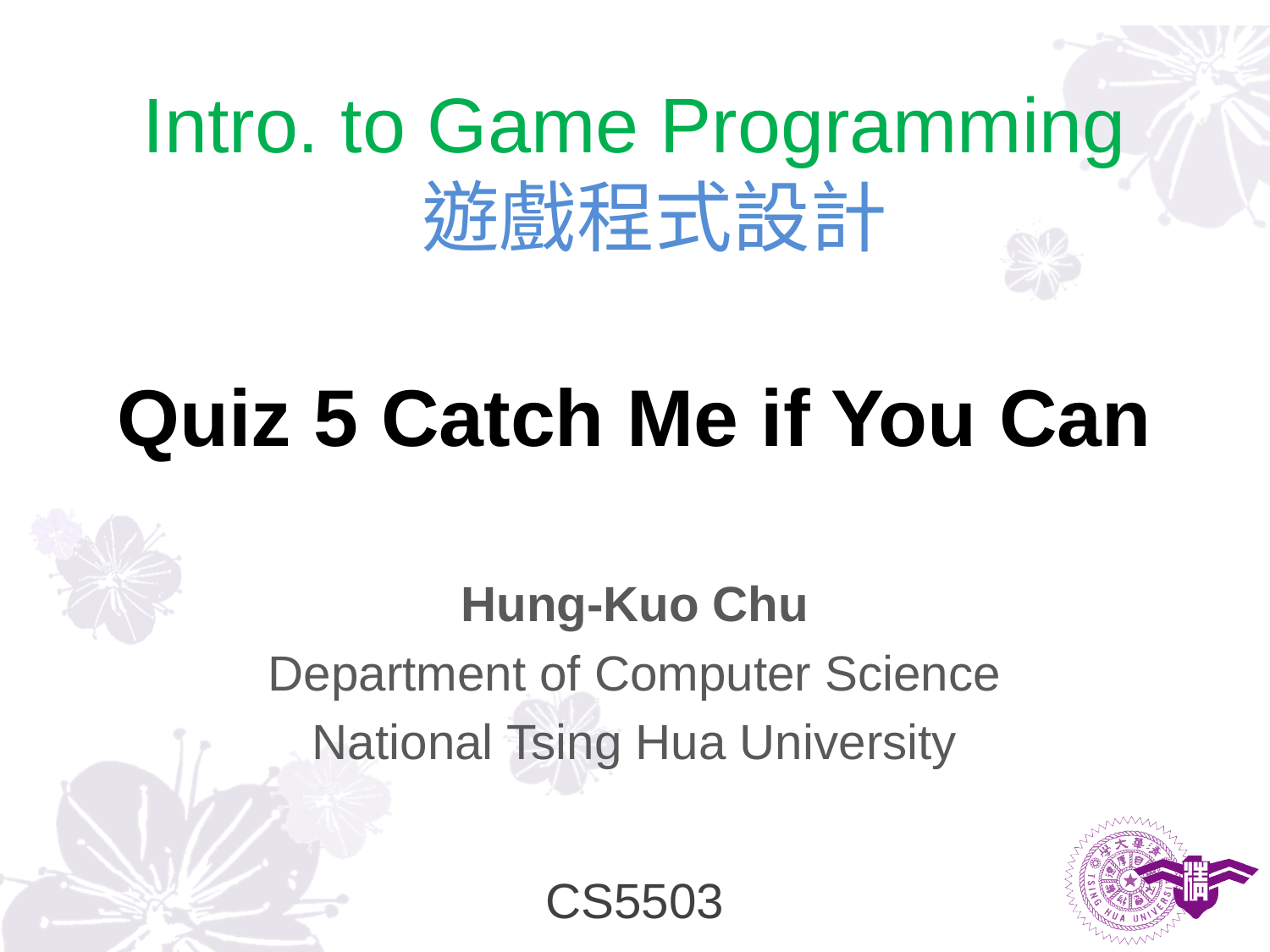

Intro. to Game Programming
 遊戲程式設計
# Quiz 5 Catch Me if You Can
Hung-Kuo Chu
Department of Computer Science
National Tsing Hua University

CS5503